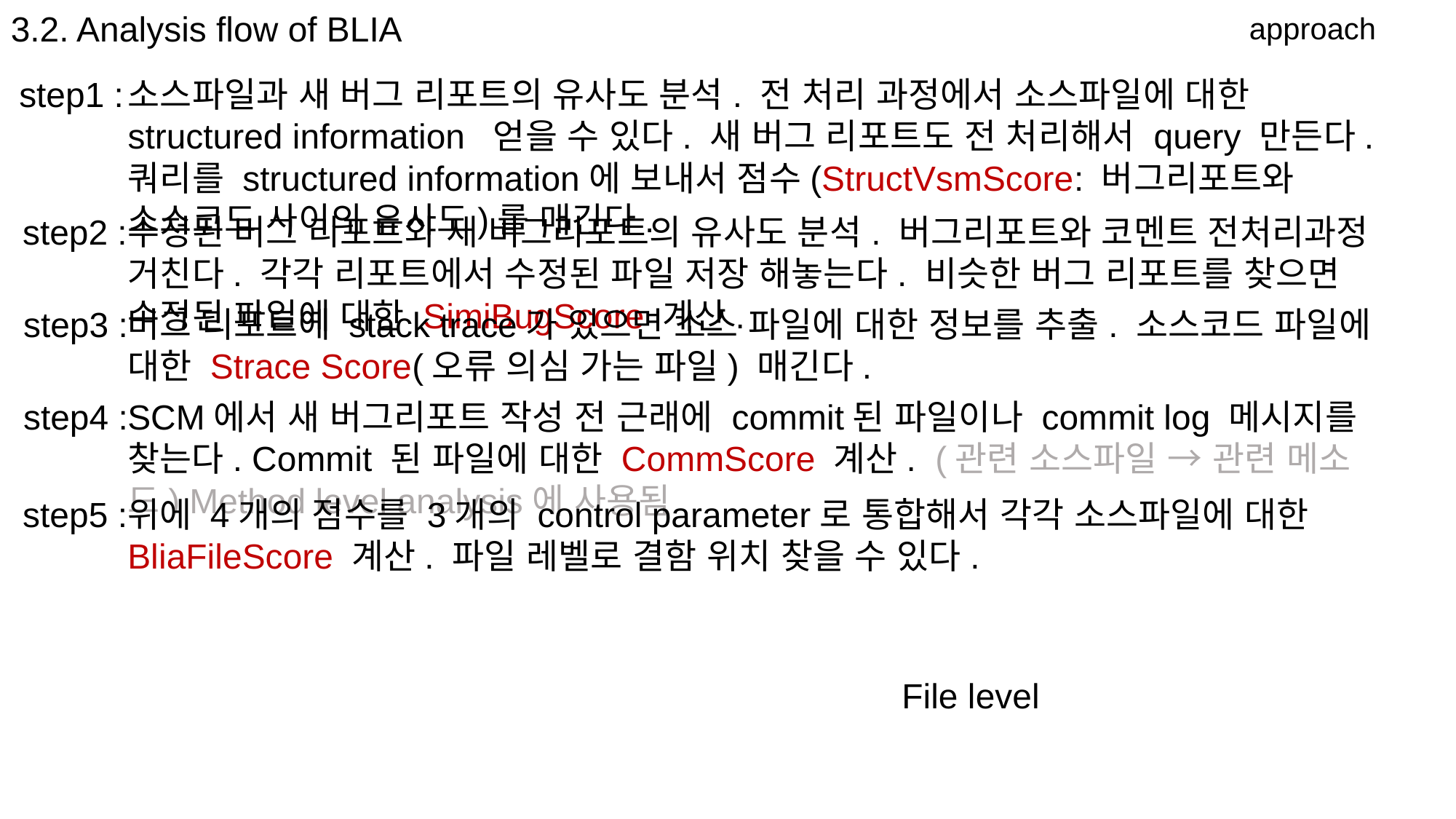

3.2. Analysis flow of BLIA
approach
step1 :
소스파일과 새 버그 리포트의 유사도 분석. 전 처리 과정에서 소스파일에 대한 structured information  얻을 수 있다. 새 버그 리포트도 전 처리해서 query 만든다. 쿼리를 structured information에 보내서 점수(StructVsmScore: 버그리포트와 소스코드 사이의 유사도)를 매긴다.
step2 :
수정된 버그 리포트와 새 버그리포트의 유사도 분석. 버그리포트와 코멘트 전처리과정 거친다. 각각 리포트에서 수정된 파일 저장 해놓는다. 비슷한 버그 리포트를 찾으면 수정된 파일에 대한 SimiBugScore 계산.
step3 :
버그 리포트에 stack trace가 있으면 소스 파일에 대한 정보를 추출. 소스코드 파일에 대한 Strace Score(오류 의심 가는 파일) 매긴다.
step4 :
SCM에서 새 버그리포트 작성 전 근래에 commit된 파일이나 commit log 메시지를 찾는다. Commit 된 파일에 대한 CommScore 계산.  (관련 소스파일 → 관련 메소드) Method level analysis에 사용됨
step5 :
위에 4개의 점수를 3개의 control parameter로 통합해서 각각 소스파일에 대한 BliaFileScore 계산. 파일 레벨로 결함 위치 찾을 수 있다.
File level